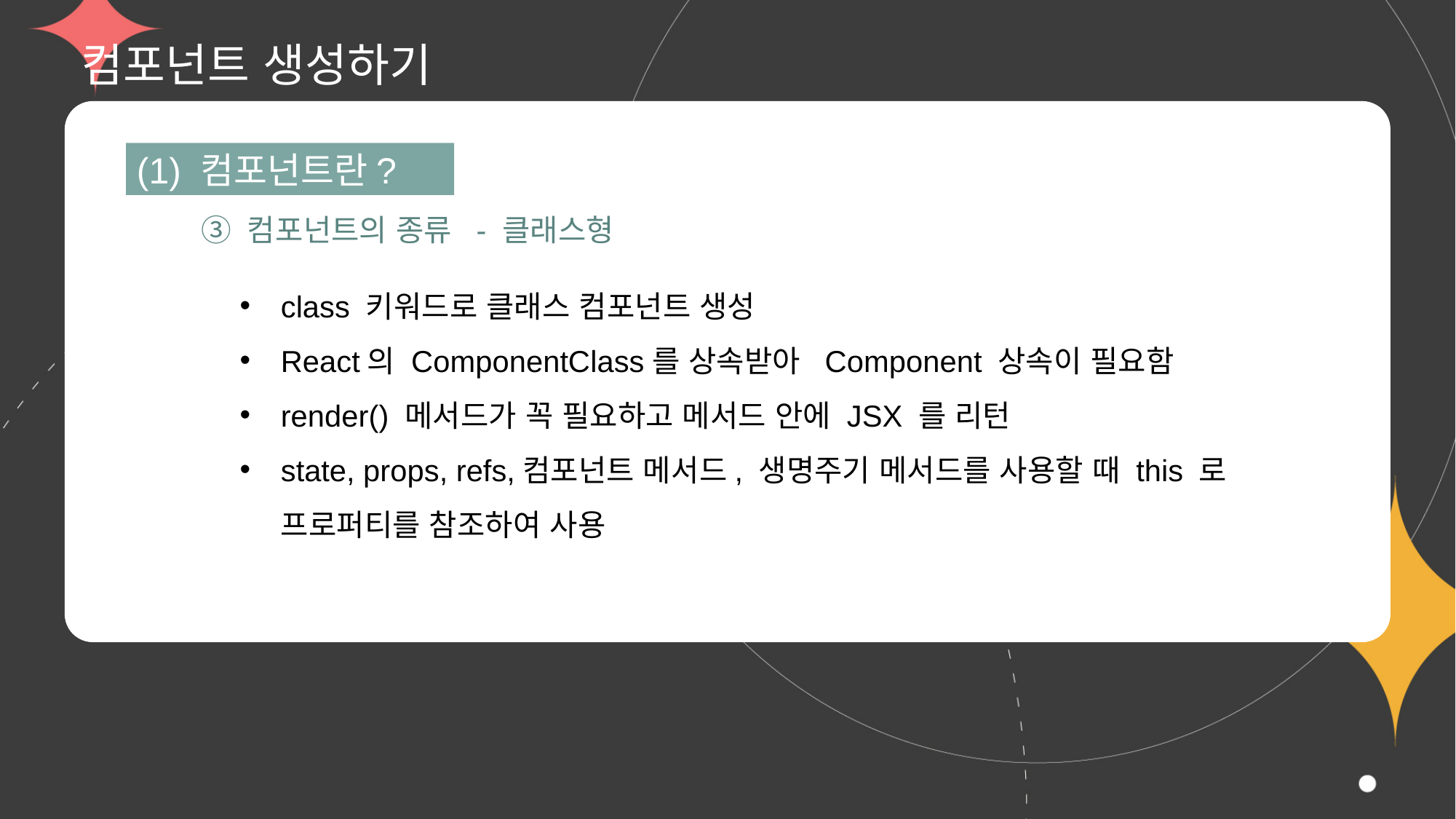

# 컴포넌트 생성하기
(1) 컴포넌트란?
③ 컴포넌트의 종류  - 클래스형
class 키워드로 클래스 컴포넌트 생성
React의 ComponentClass를 상속받아  Component 상속이 필요함
render() 메서드가 꼭 필요하고 메서드 안에 JSX 를 리턴
state, props, refs,컴포넌트 메서드, 생명주기 메서드를 사용할 때 this 로 프로퍼티를 참조하여 사용